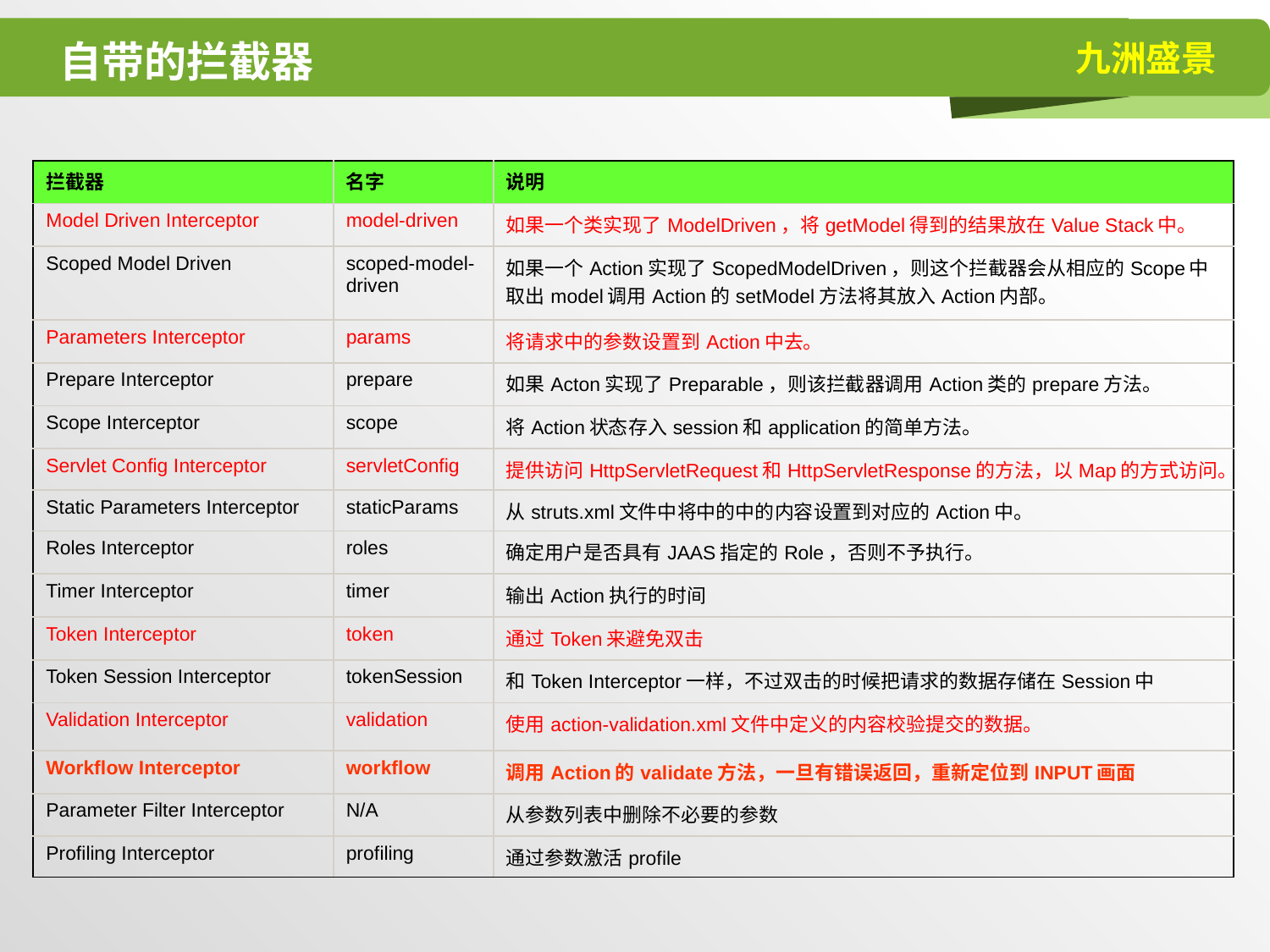

# 自带的拦截器
| 拦截器 | 名字 | 说明 |
| --- | --- | --- |
| Model Driven Interceptor | model-driven | 如果一个类实现了ModelDriven，将getModel得到的结果放在Value Stack中。 |
| Scoped Model Driven | scoped-model-driven | 如果一个Action实现了ScopedModelDriven，则这个拦截器会从相应的Scope中取出model调用Action的setModel方法将其放入Action内部。 |
| Parameters Interceptor | params | 将请求中的参数设置到Action中去。 |
| Prepare Interceptor | prepare | 如果Acton实现了Preparable，则该拦截器调用Action类的prepare方法。 |
| Scope Interceptor | scope | 将Action状态存入session和application的简单方法。 |
| Servlet Config Interceptor | servletConfig | 提供访问HttpServletRequest和HttpServletResponse的方法，以Map的方式访问。 |
| Static Parameters Interceptor | staticParams | 从struts.xml文件中将中的中的内容设置到对应的Action中。 |
| Roles Interceptor | roles | 确定用户是否具有JAAS指定的Role，否则不予执行。 |
| Timer Interceptor | timer | 输出Action执行的时间 |
| Token Interceptor | token | 通过Token来避免双击 |
| Token Session Interceptor | tokenSession | 和Token Interceptor一样，不过双击的时候把请求的数据存储在Session中 |
| Validation Interceptor | validation | 使用action-validation.xml文件中定义的内容校验提交的数据。 |
| Workflow Interceptor | workflow | 调用Action的validate方法，一旦有错误返回，重新定位到INPUT画面 |
| Parameter Filter Interceptor | N/A | 从参数列表中删除不必要的参数 |
| Profiling Interceptor | profiling | 通过参数激活profile |